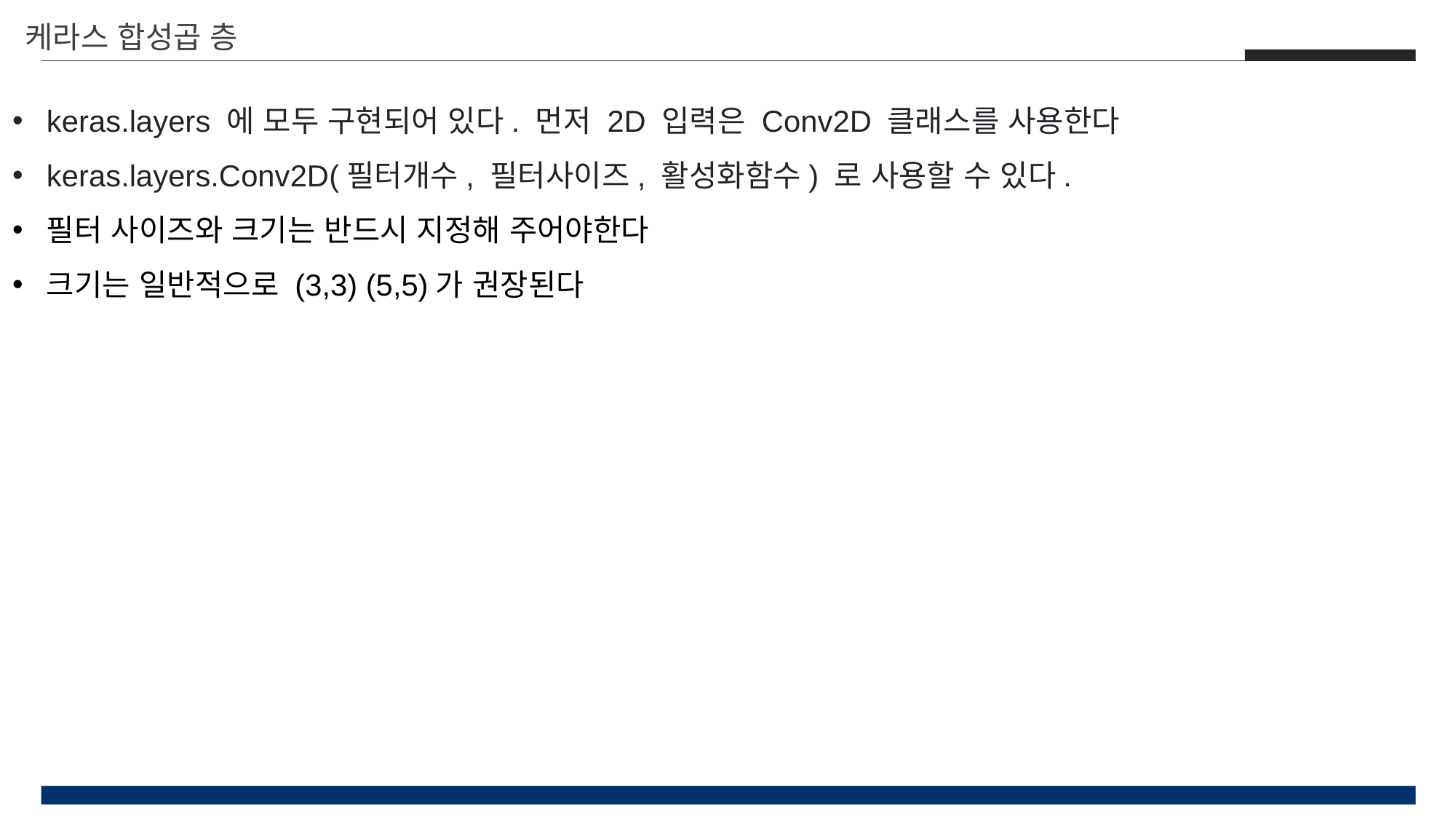

케라스 합성곱 층

keras.layers 에 모두 구현되어 있다. 먼저 2D 입력은 Conv2D 클래스를 사용한다
keras.layers.Conv2D(필터개수, 필터사이즈, 활성화함수) 로 사용할 수 있다.
필터 사이즈와 크기는 반드시 지정해 주어야한다
크기는 일반적으로 (3,3) (5,5)가 권장된다